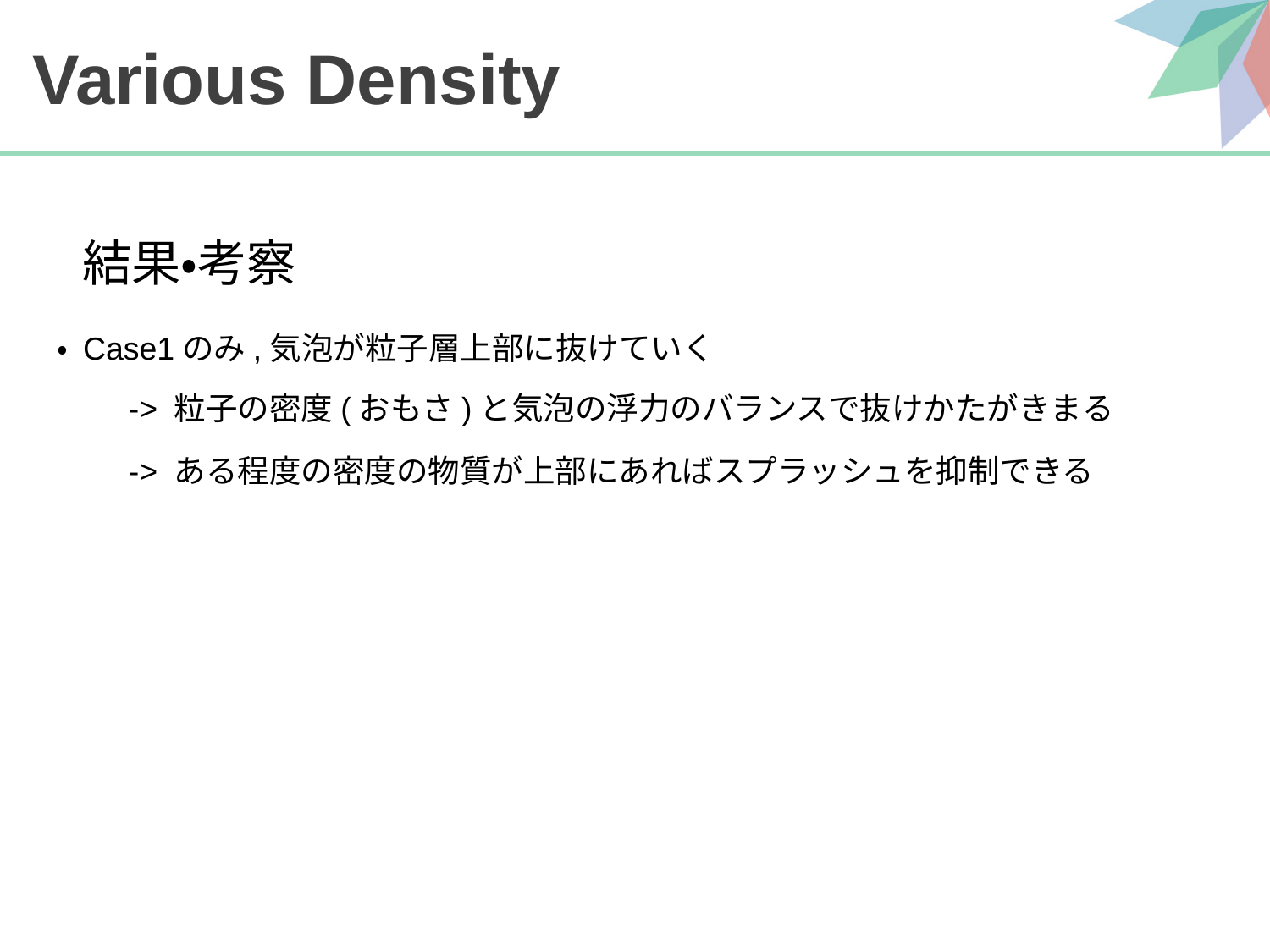

# Various Density

結果・考察
・ Case1のみ,気泡が粒子層上部に抜けていく
　　-> 粒子の密度(おもさ)と気泡の浮力のバランスで抜けかたがきまる
　　-> ある程度の密度の物質が上部にあればスプラッシュを抑制できる